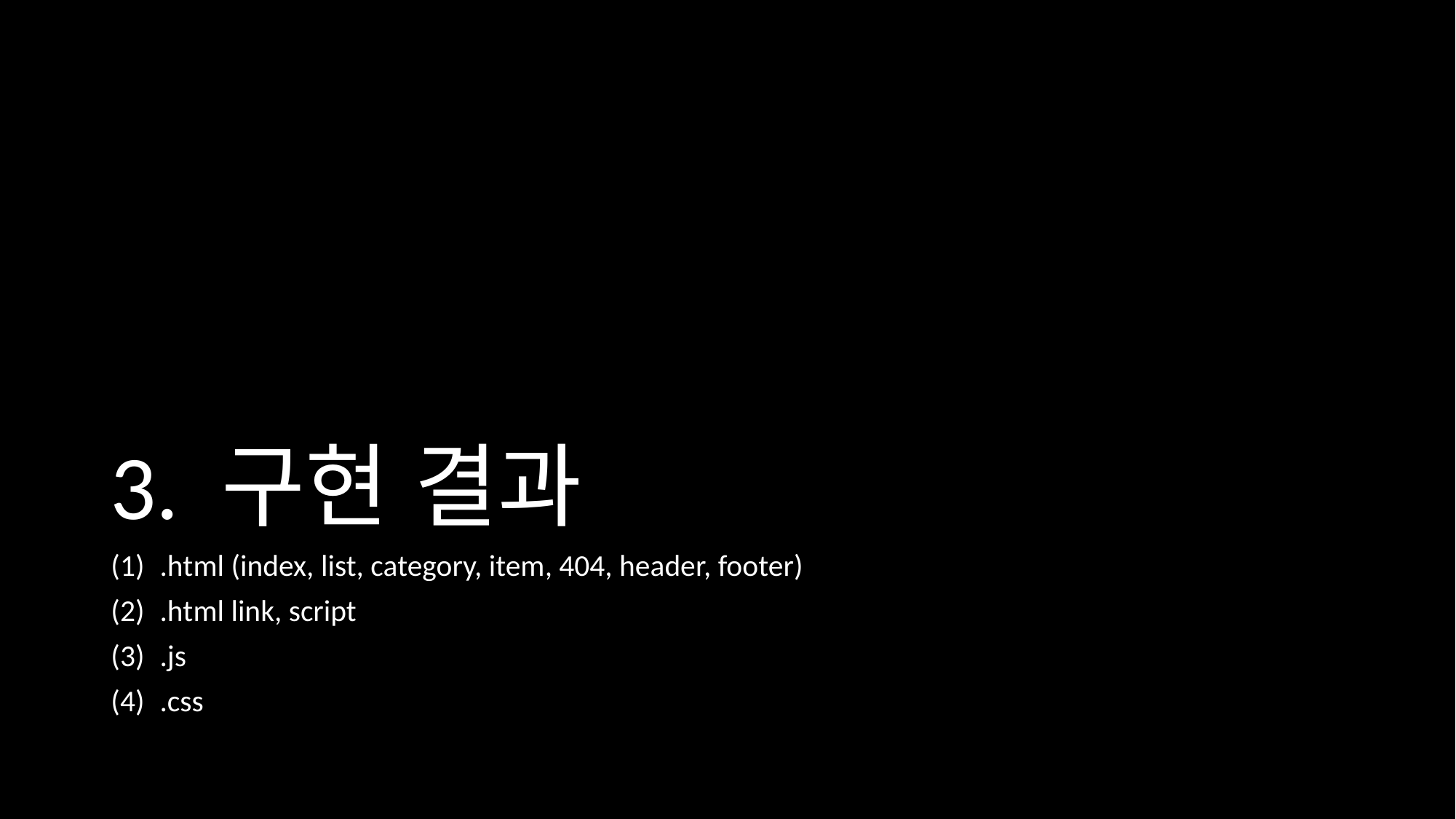

# 3. 구현 결과
.html (index, list, category, item, 404, header, footer)
.html link, script
.js
.css